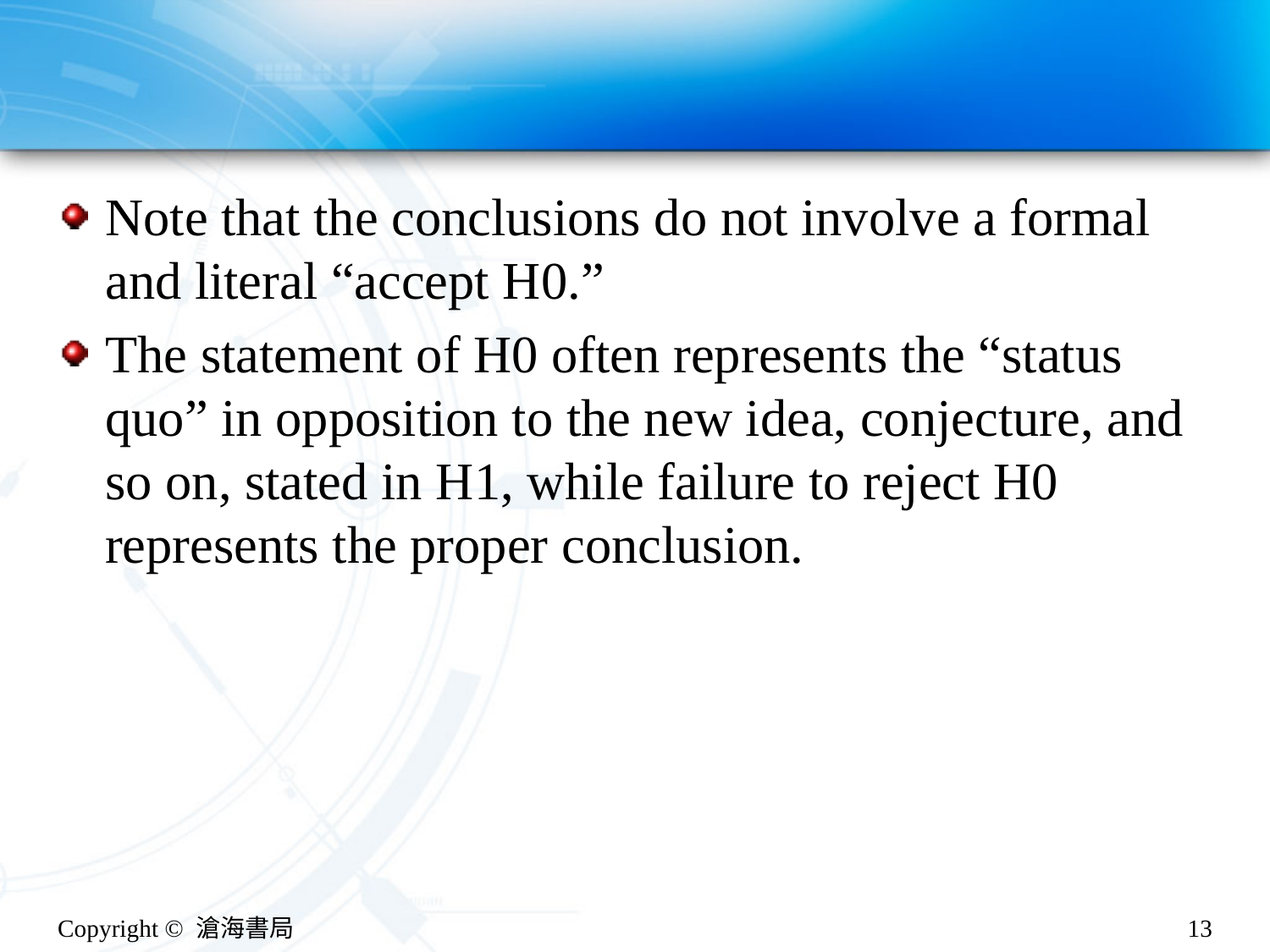

#
Note that the conclusions do not involve a formal and literal “accept H0.”
The statement of H0 often represents the “status quo” in opposition to the new idea, conjecture, and so on, stated in H1, while failure to reject H0 represents the proper conclusion.
Copyright © 滄海書局
13